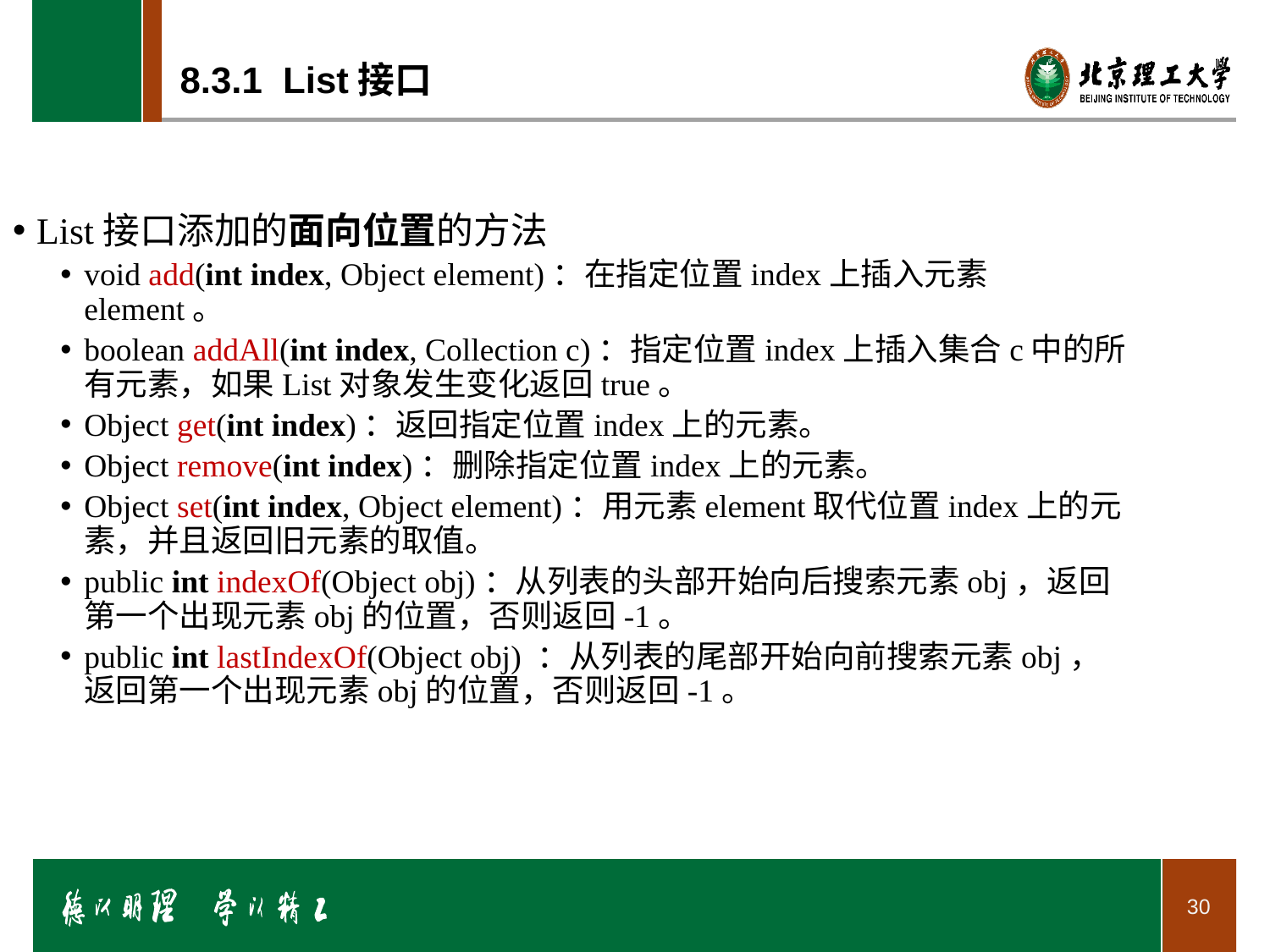

# 8.3.1  List接口
List接口添加的面向位置的方法
void add(int index, Object element)：在指定位置index上插入元素element。
boolean addAll(int index, Collection c)：指定位置index上插入集合c中的所有元素，如果List对象发生变化返回true。
Object get(int index)：返回指定位置index上的元素。
Object remove(int index)：删除指定位置index上的元素。
Object set(int index, Object element)：用元素element取代位置index上的元素，并且返回旧元素的取值。
public int indexOf(Object obj)：从列表的头部开始向后搜索元素obj，返回第一个出现元素obj的位置，否则返回-1。
public int lastIndexOf(Object obj) ：从列表的尾部开始向前搜索元素obj，返回第一个出现元素obj的位置，否则返回-1。